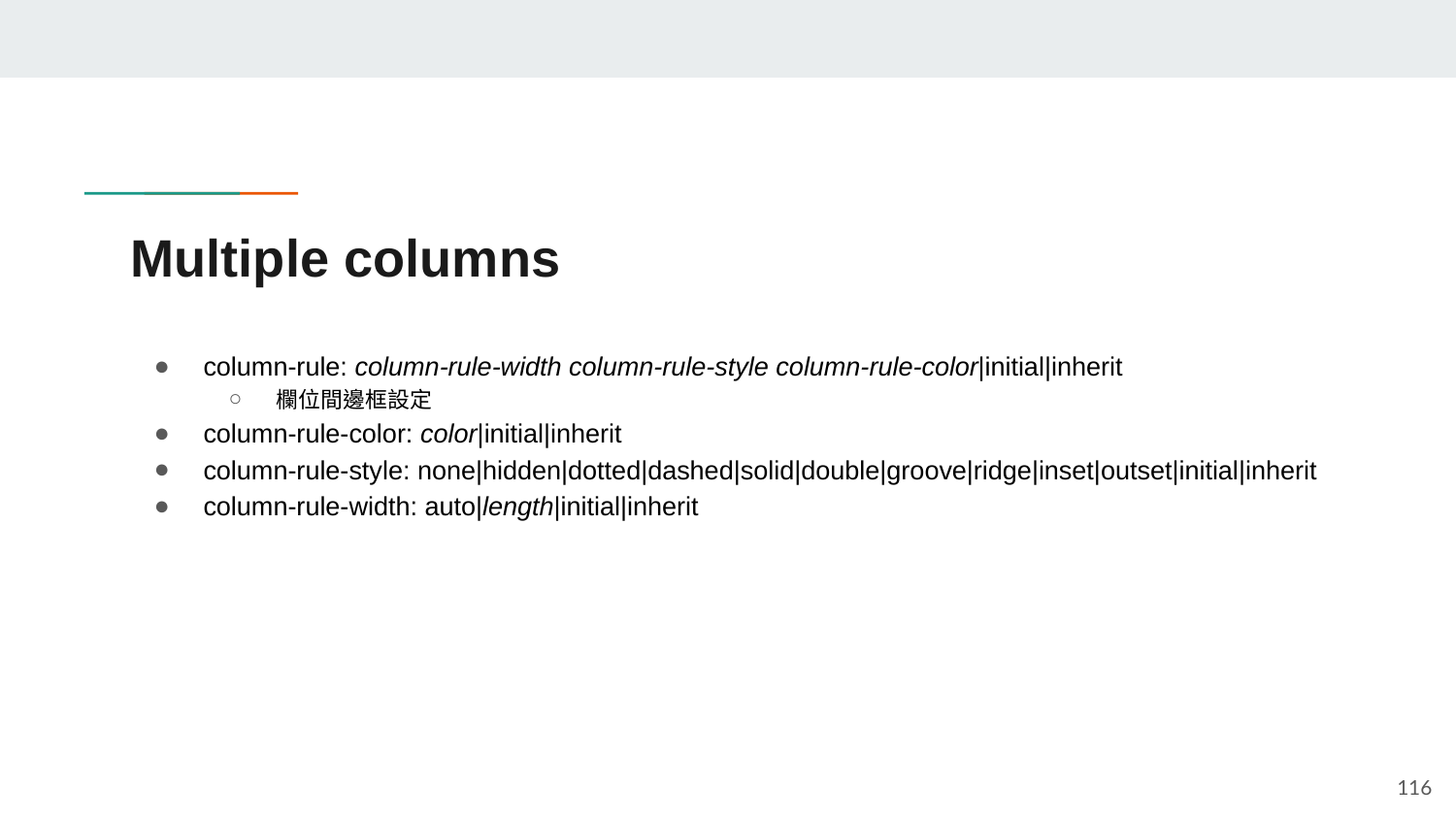

# Multiple columns
column-rule: column-rule-width column-rule-style column-rule-color|initial|inherit
欄位間邊框設定
column-rule-color: color|initial|inherit
column-rule-style: none|hidden|dotted|dashed|solid|double|groove|ridge|inset|outset|initial|inherit
column-rule-width: auto|length|initial|inherit

116